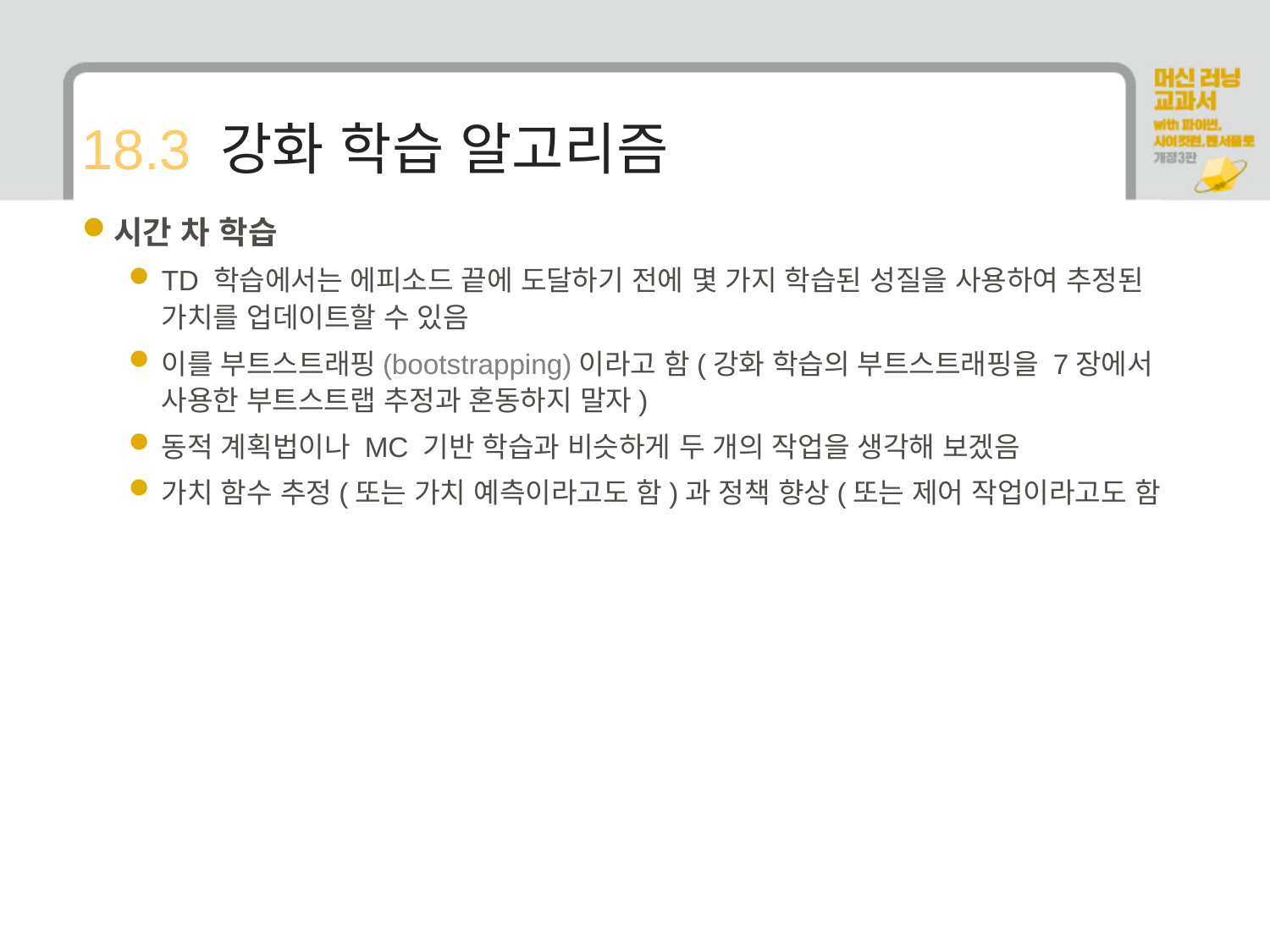

# 18.3 강화 학습 알고리즘
시간 차 학습
TD 학습에서는 에피소드 끝에 도달하기 전에 몇 가지 학습된 성질을 사용하여 추정된 가치를 업데이트할 수 있음
이를 부트스트래핑(bootstrapping)이라고 함(강화 학습의 부트스트래핑을 7장에서 사용한 부트스트랩 추정과 혼동하지 말자)
동적 계획법이나 MC 기반 학습과 비슷하게 두 개의 작업을 생각해 보겠음
가치 함수 추정(또는 가치 예측이라고도 함)과 정책 향상(또는 제어 작업이라고도 함